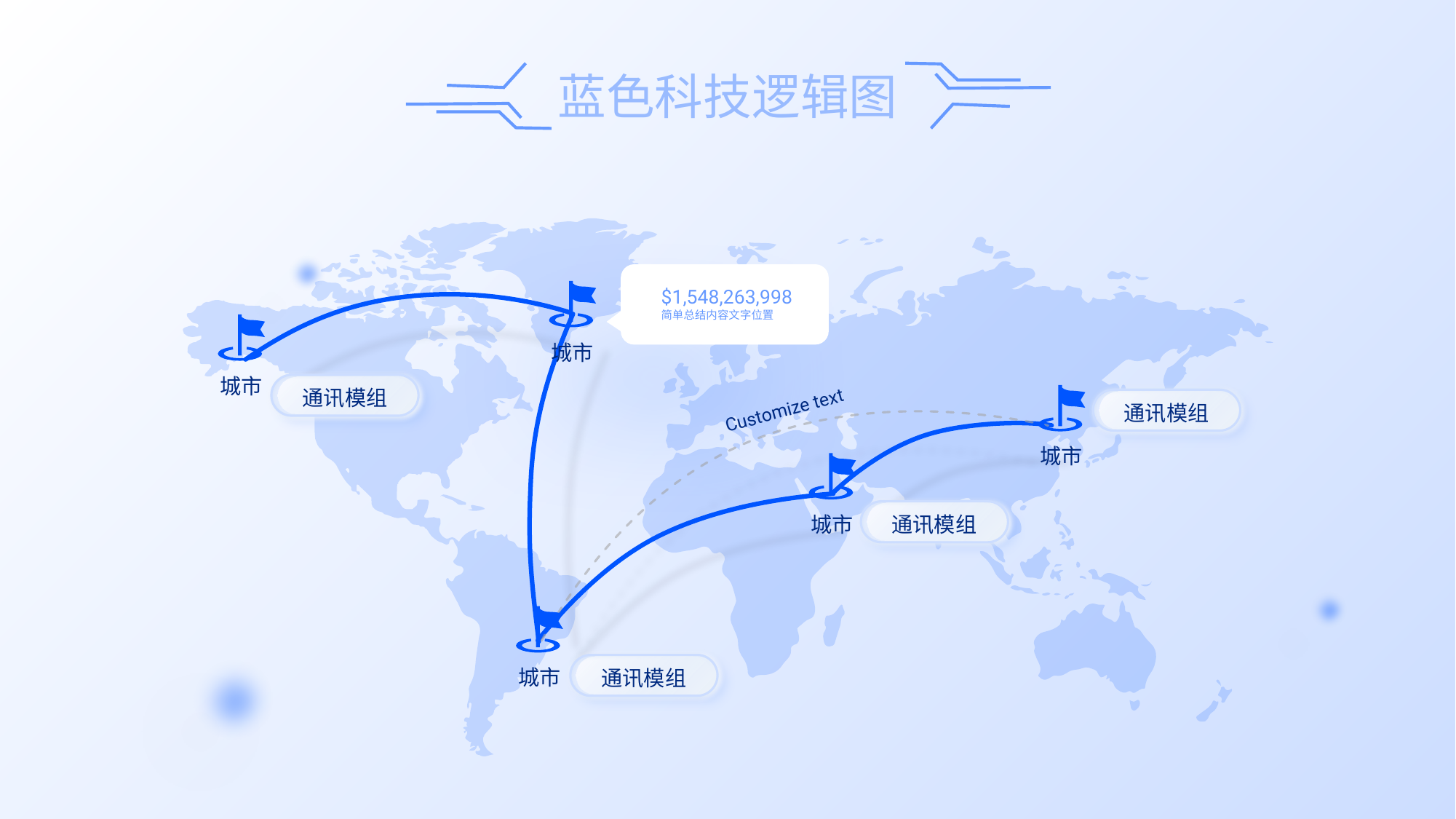

$1,548,263,998
简单总结内容文字位置

城市

城市

通讯模组

城市

通讯模组
Customize text

城市

通讯模组

城市

通讯模组